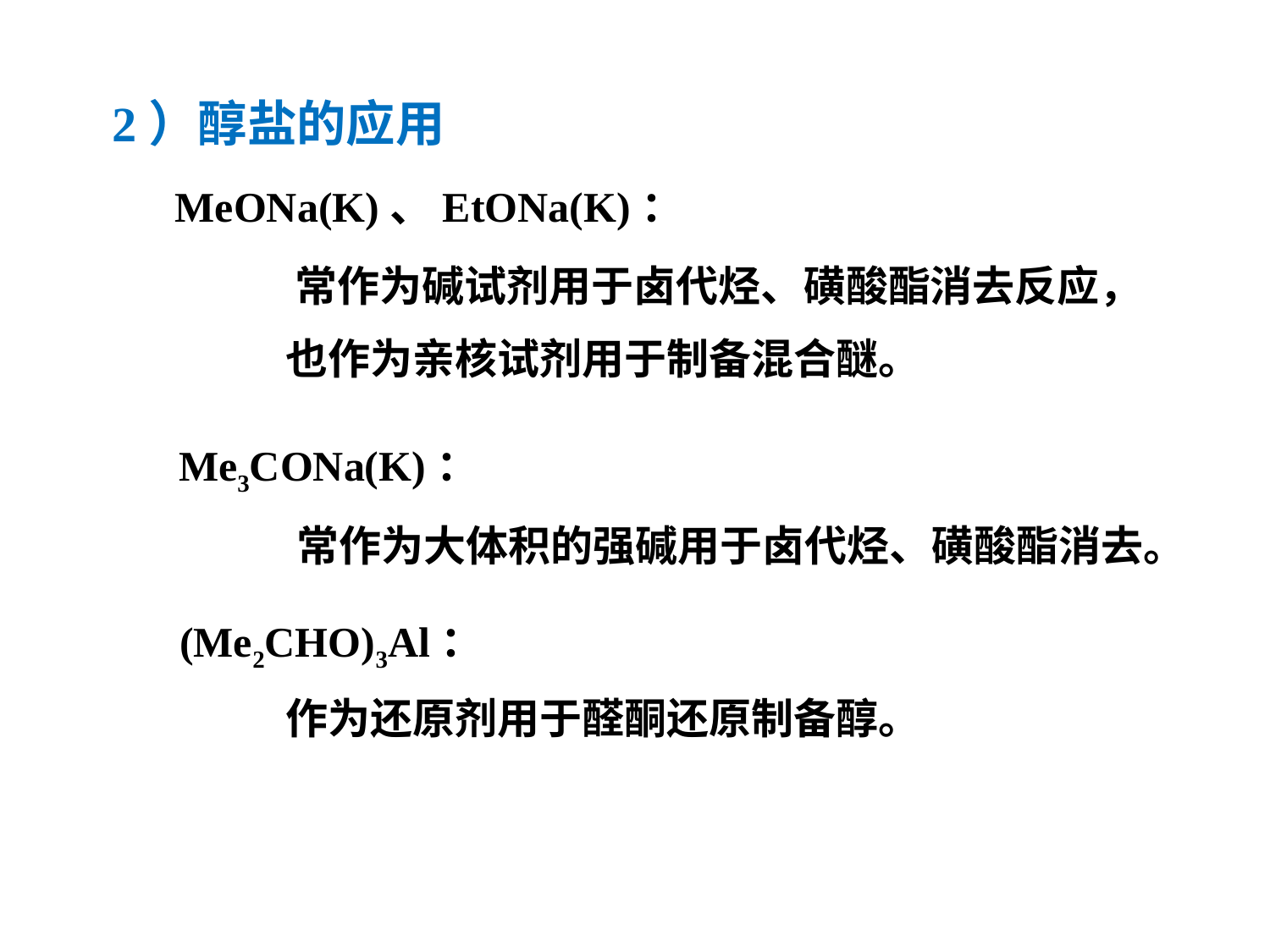

2）醇盐的应用
MeONa(K)、EtONa(K)：
常作为碱试剂用于卤代烃、磺酸酯消去反应，
也作为亲核试剂用于制备混合醚。
Me3CONa(K)：
常作为大体积的强碱用于卤代烃、磺酸酯消去。
(Me2CHO)3Al：
作为还原剂用于醛酮还原制备醇。